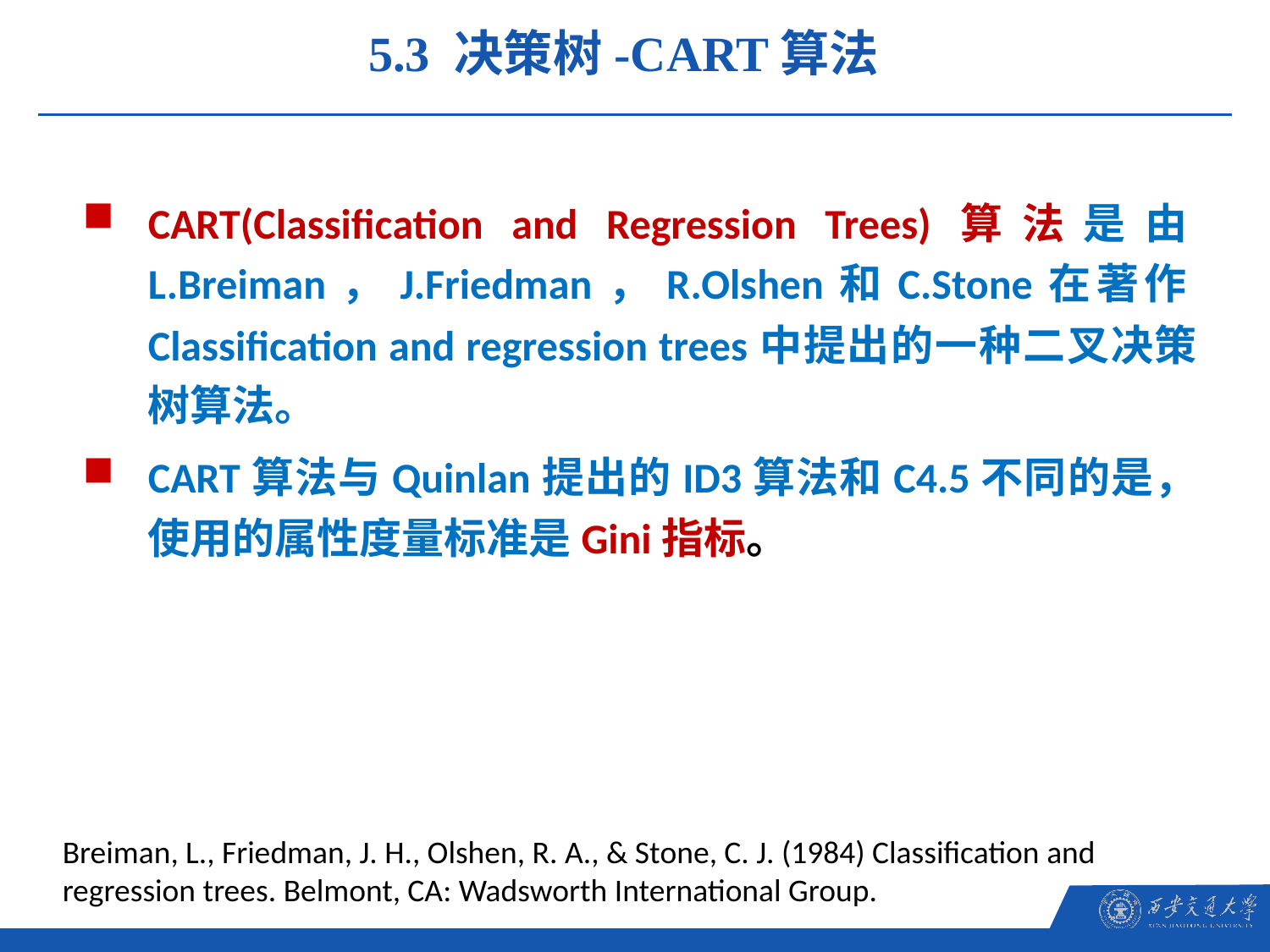

5.3 决策树-CART算法

CART(Classification and Regression Trees)算法是由L.Breiman，J.Friedman，R.Olshen和C.Stone在著作Classification and regression trees中提出的一种二叉决策树算法。
CART算法与Quinlan提出的ID3算法和C4.5不同的是，使用的属性度量标准是Gini指标。

Breiman, L., Friedman, J. H., Olshen, R. A., & Stone, C. J. (1984) Classification and regression trees. Belmont, CA: Wadsworth International Group.